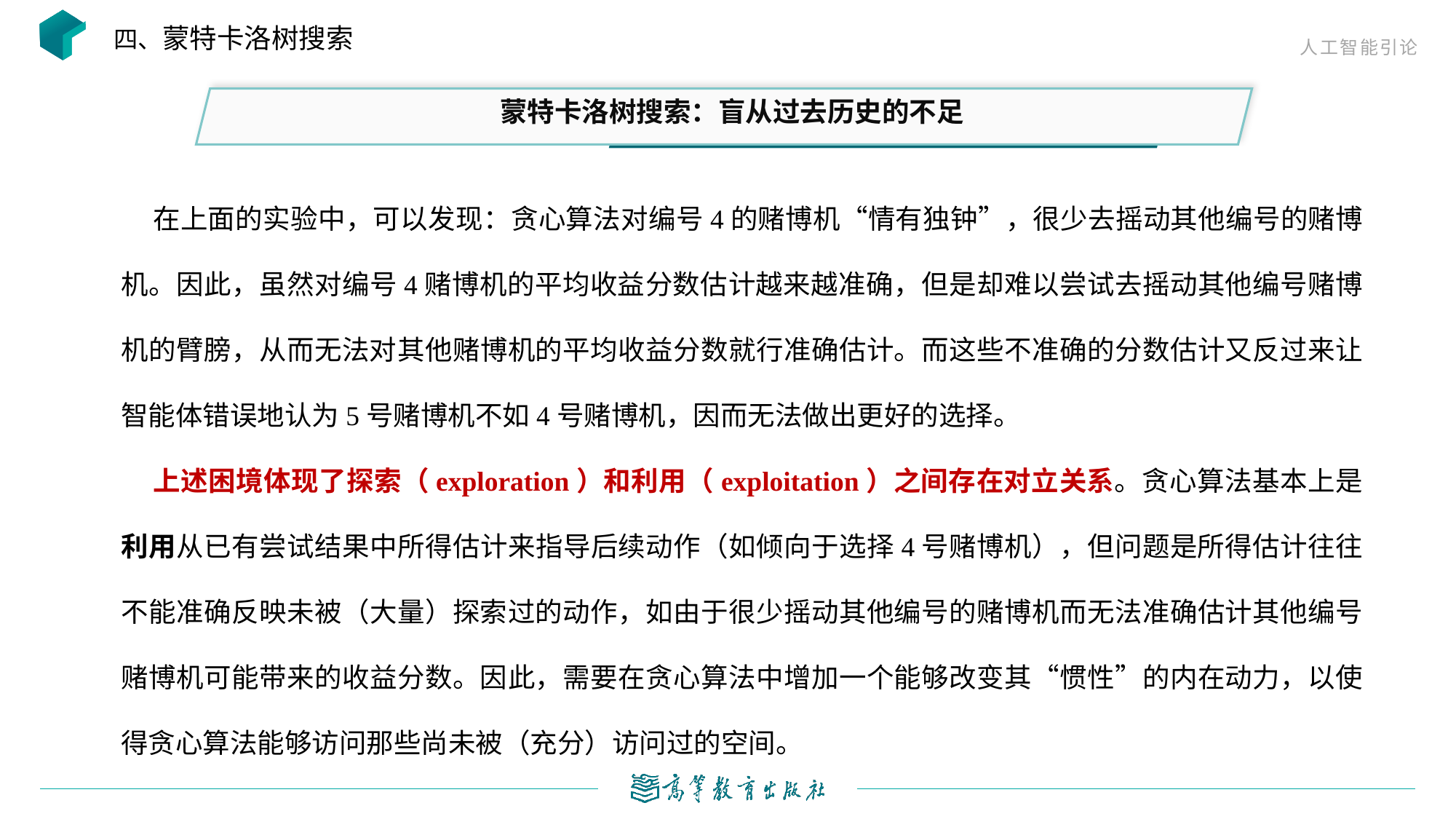

四、蒙特卡洛树搜索

蒙特卡洛树搜索：盲从过去历史的不足

在上面的实验中，可以发现：贪心算法对编号4的赌博机“情有独钟”，很少去摇动其他编号的赌博机。因此，虽然对编号4赌博机的平均收益分数估计越来越准确，但是却难以尝试去摇动其他编号赌博机的臂膀，从而无法对其他赌博机的平均收益分数就行准确估计。而这些不准确的分数估计又反过来让智能体错误地认为5号赌博机不如4号赌博机，因而无法做出更好的选择。
上述困境体现了探索（exploration）和利用（exploitation）之间存在对立关系。贪心算法基本上是利用从已有尝试结果中所得估计来指导后续动作（如倾向于选择4号赌博机），但问题是所得估计往往不能准确反映未被（大量）探索过的动作，如由于很少摇动其他编号的赌博机而无法准确估计其他编号赌博机可能带来的收益分数。因此，需要在贪心算法中增加一个能够改变其“惯性”的内在动力，以使得贪心算法能够访问那些尚未被（充分）访问过的空间。